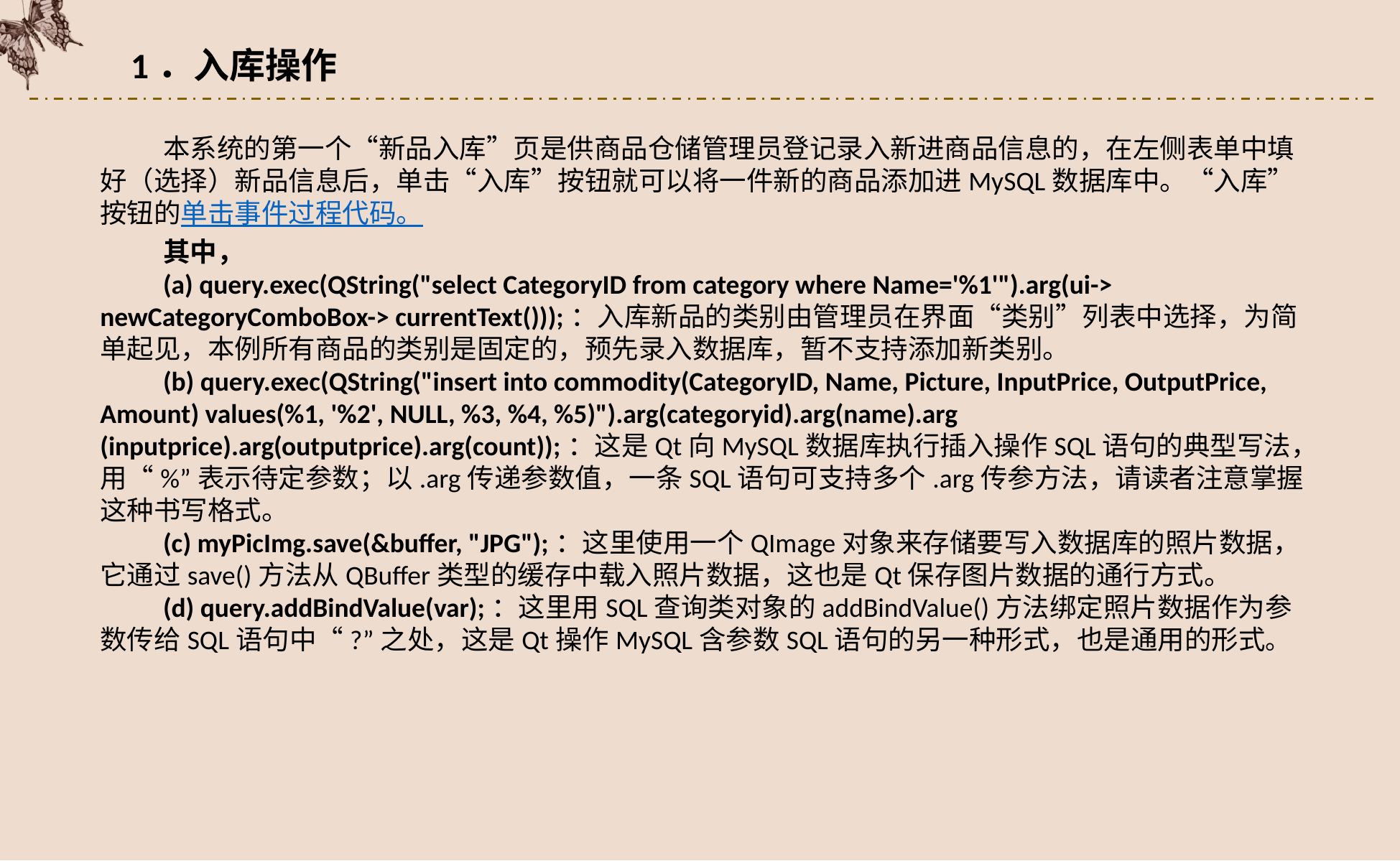

1．入库操作
本系统的第一个“新品入库”页是供商品仓储管理员登记录入新进商品信息的，在左侧表单中填好（选择）新品信息后，单击“入库”按钮就可以将一件新的商品添加进MySQL数据库中。“入库”按钮的单击事件过程代码。
其中，
(a) query.exec(QString("select CategoryID from category where Name='%1'").arg(ui-> newCategoryComboBox-> currentText()));：入库新品的类别由管理员在界面“类别”列表中选择，为简单起见，本例所有商品的类别是固定的，预先录入数据库，暂不支持添加新类别。
(b) query.exec(QString("insert into commodity(CategoryID, Name, Picture, InputPrice, OutputPrice, Amount) values(%1, '%2', NULL, %3, %4, %5)").arg(categoryid).arg(name).arg (inputprice).arg(outputprice).arg(count));：这是Qt向MySQL数据库执行插入操作SQL语句的典型写法，用“%”表示待定参数；以.arg传递参数值，一条SQL语句可支持多个.arg传参方法，请读者注意掌握这种书写格式。
(c) myPicImg.save(&buffer, "JPG");：这里使用一个QImage对象来存储要写入数据库的照片数据，它通过save()方法从QBuffer类型的缓存中载入照片数据，这也是Qt保存图片数据的通行方式。
(d) query.addBindValue(var);：这里用SQL查询类对象的addBindValue()方法绑定照片数据作为参数传给SQL语句中“?”之处，这是Qt操作MySQL含参数SQL语句的另一种形式，也是通用的形式。